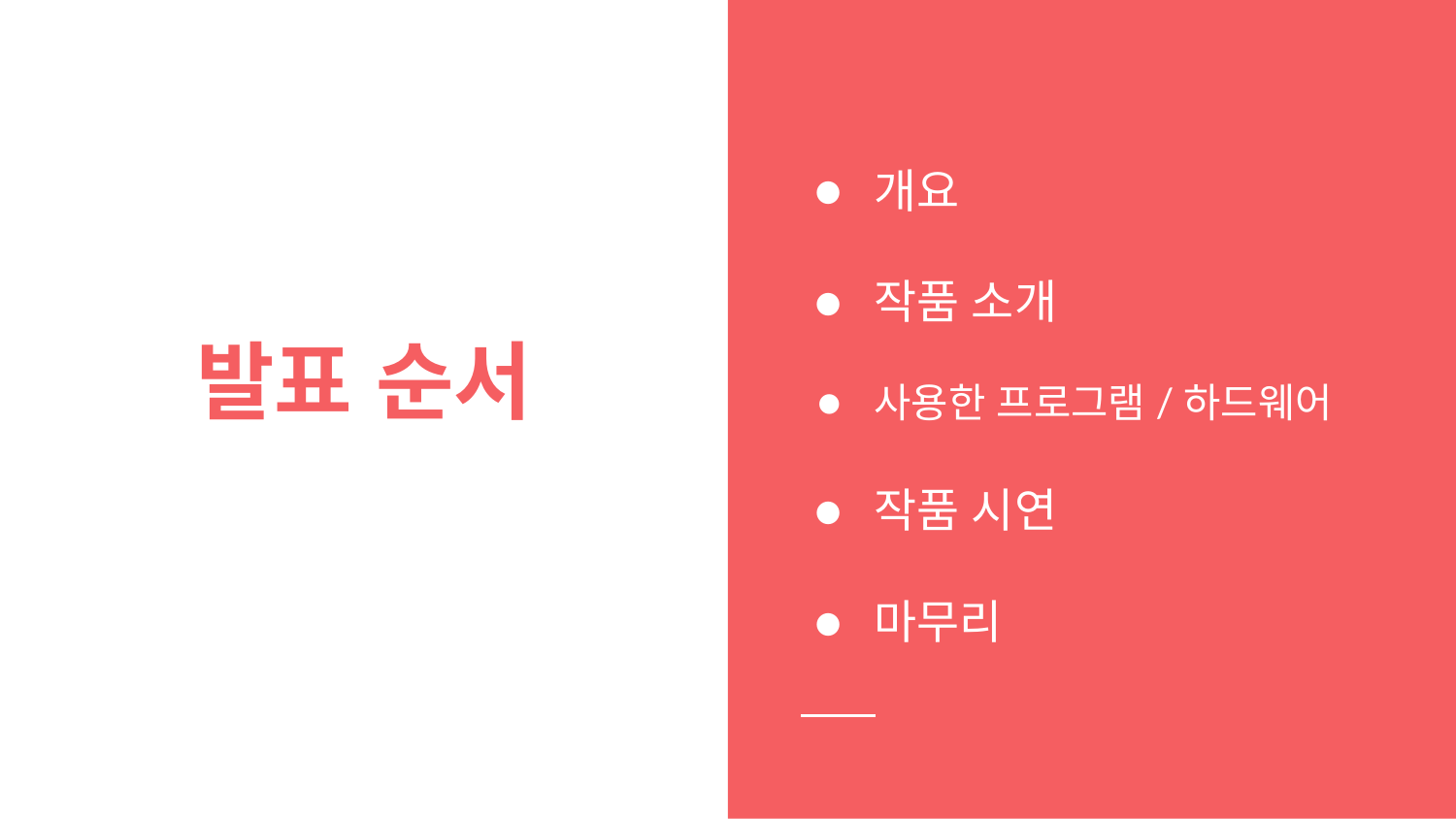

개요
작품 소개
사용한 프로그램/하드웨어
작품 시연
마무리

# 발표 순서